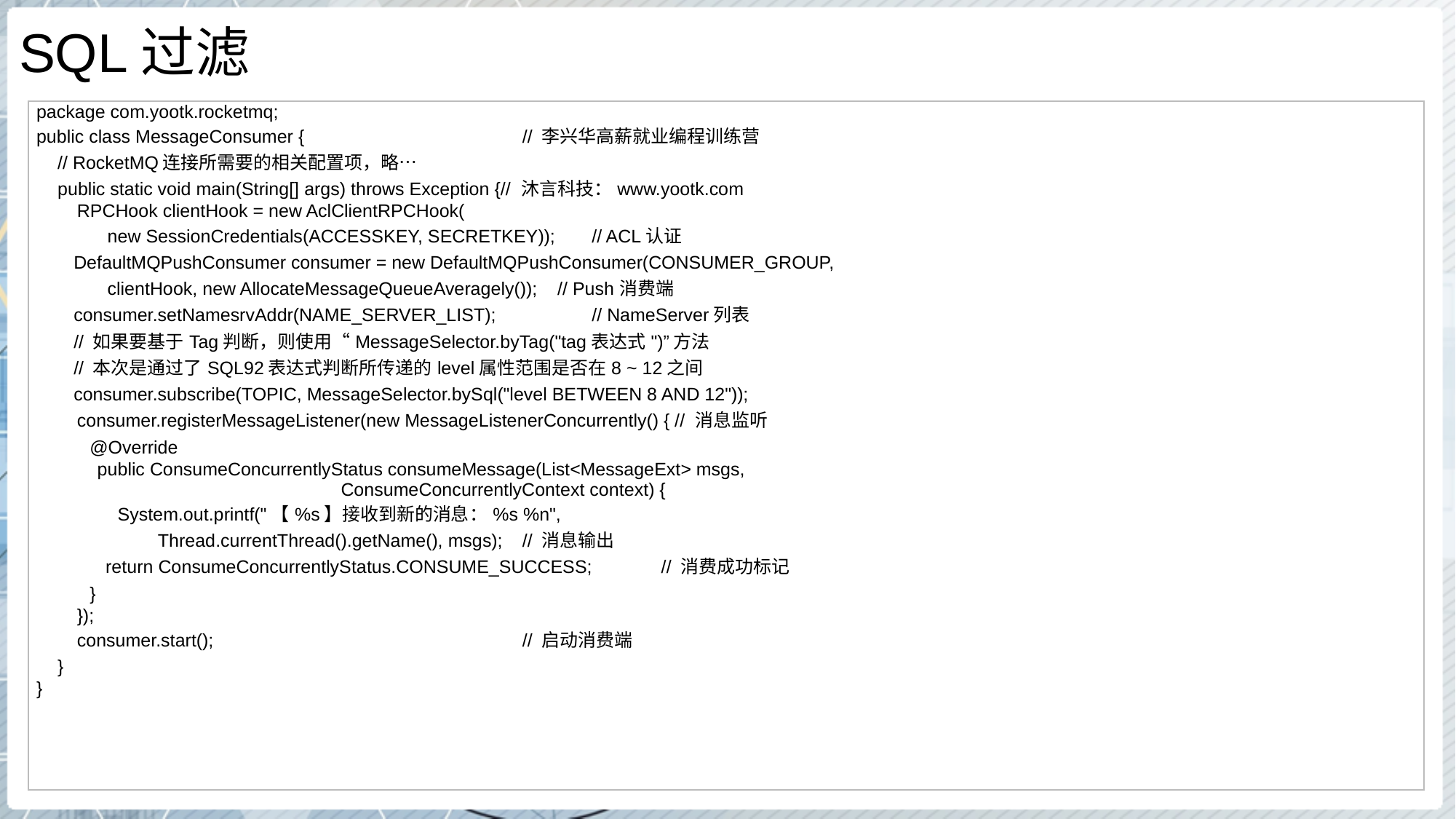

# SQL过滤
| package com.yootk.rocketmq; public class MessageConsumer { // 李兴华高薪就业编程训练营 // RocketMQ连接所需要的相关配置项，略… public static void main(String[] args) throws Exception {// 沐言科技：www.yootk.com RPCHook clientHook = new AclClientRPCHook( new SessionCredentials(ACCESSKEY, SECRETKEY)); // ACL认证 DefaultMQPushConsumer consumer = new DefaultMQPushConsumer(CONSUMER\_GROUP, clientHook, new AllocateMessageQueueAveragely()); // Push消费端 consumer.setNamesrvAddr(NAME\_SERVER\_LIST); // NameServer列表 // 如果要基于Tag判断，则使用“MessageSelector.byTag("tag表达式")”方法 // 本次是通过了SQL92表达式判断所传递的level属性范围是否在8 ~ 12之间 consumer.subscribe(TOPIC, MessageSelector.bySql("level BETWEEN 8 AND 12")); consumer.registerMessageListener(new MessageListenerConcurrently() { // 消息监听 @Override public ConsumeConcurrentlyStatus consumeMessage(List<MessageExt> msgs, ConsumeConcurrentlyContext context) { System.out.printf("【%s】接收到新的消息：%s %n", Thread.currentThread().getName(), msgs); // 消息输出 return ConsumeConcurrentlyStatus.CONSUME\_SUCCESS; // 消费成功标记 } }); consumer.start(); // 启动消费端 } } |
| --- |